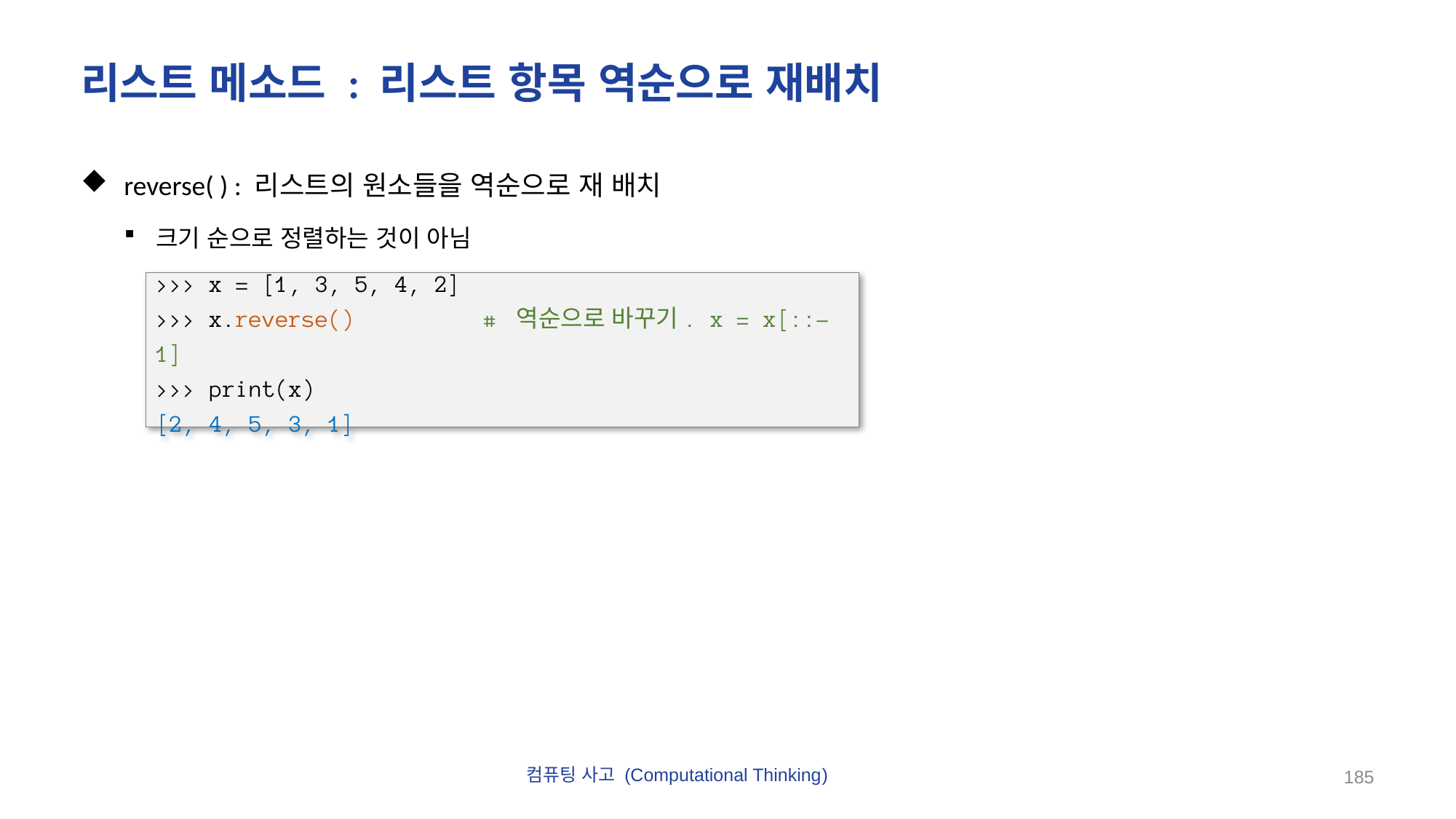

# 리스트 메소드 : 리스트 항목 역순으로 재배치
reverse( ) : 리스트의 원소들을 역순으로 재 배치
크기 순으로 정렬하는 것이 아님
>>> x = [1, 3, 5, 4, 2]
>>> x.reverse()		# 역순으로 바꾸기. x = x[::-1]
>>> print(x)
[2, 4, 5, 3, 1]